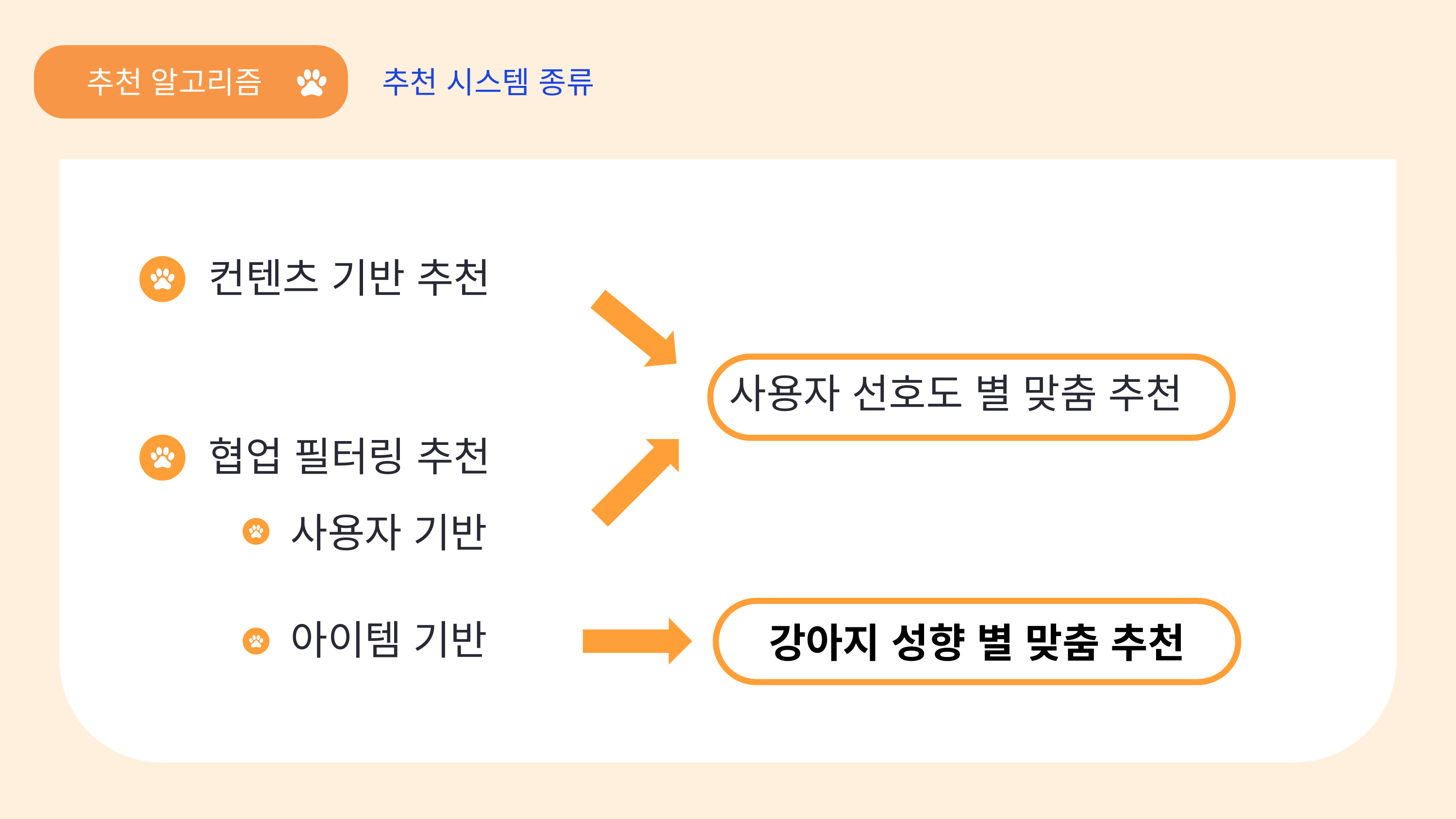

추천 알고리즘
팀원

추천 시스템 종류

컨텐츠 기반 추천

사용자 선호도 별 맞춤 추천

협업 필터링 추천

사용자 기반

강아지 성향 별 맞춤 추천
아이템 기반